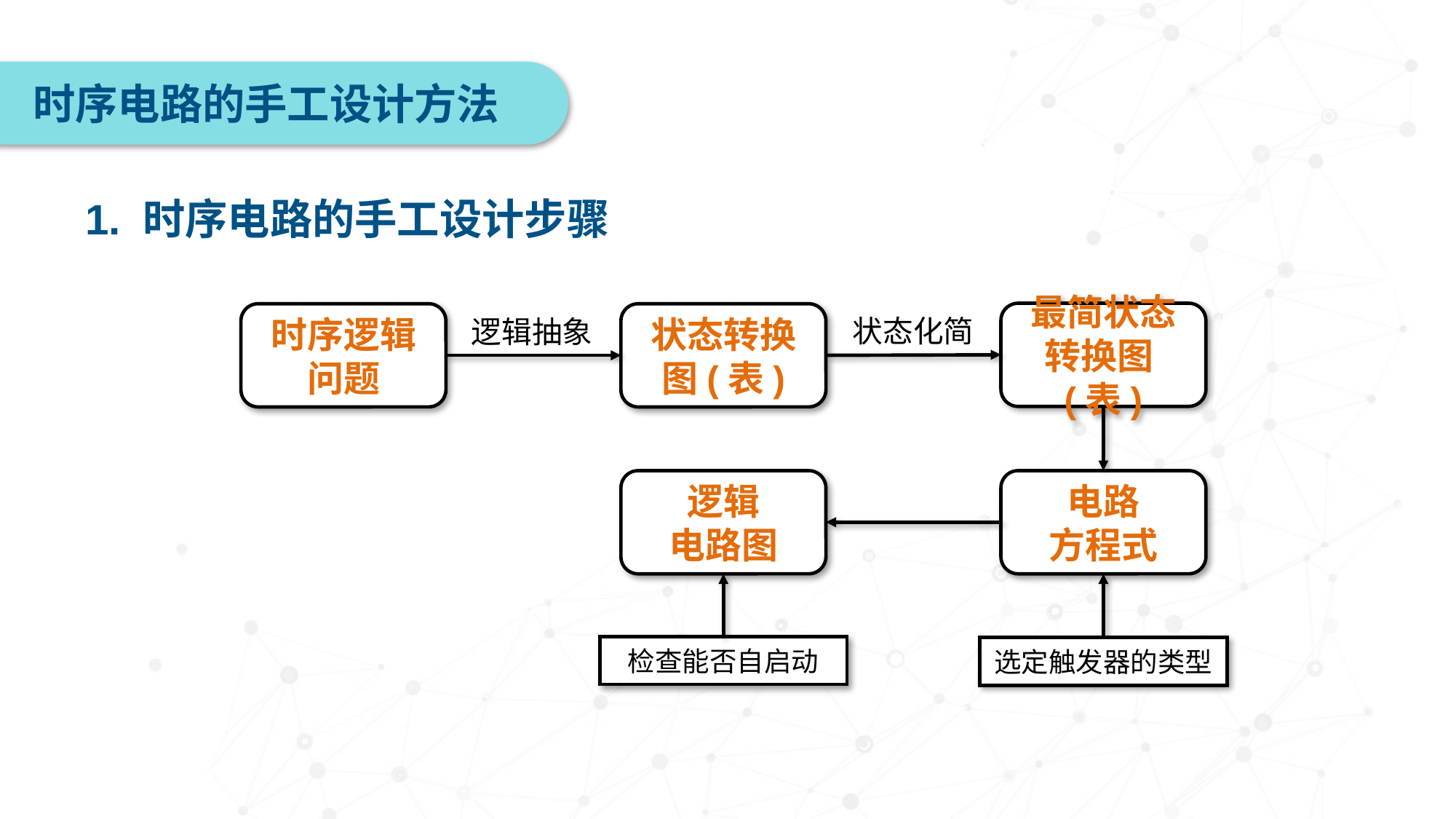

时序电路的手工设计方法
1. 时序电路的手工设计步骤
最简状态转换图(表)
时序逻辑问题
状态转换图(表)
状态化简
逻辑抽象
逻辑
电路图
电路
方程式
检查能否自启动
选定触发器的类型
18